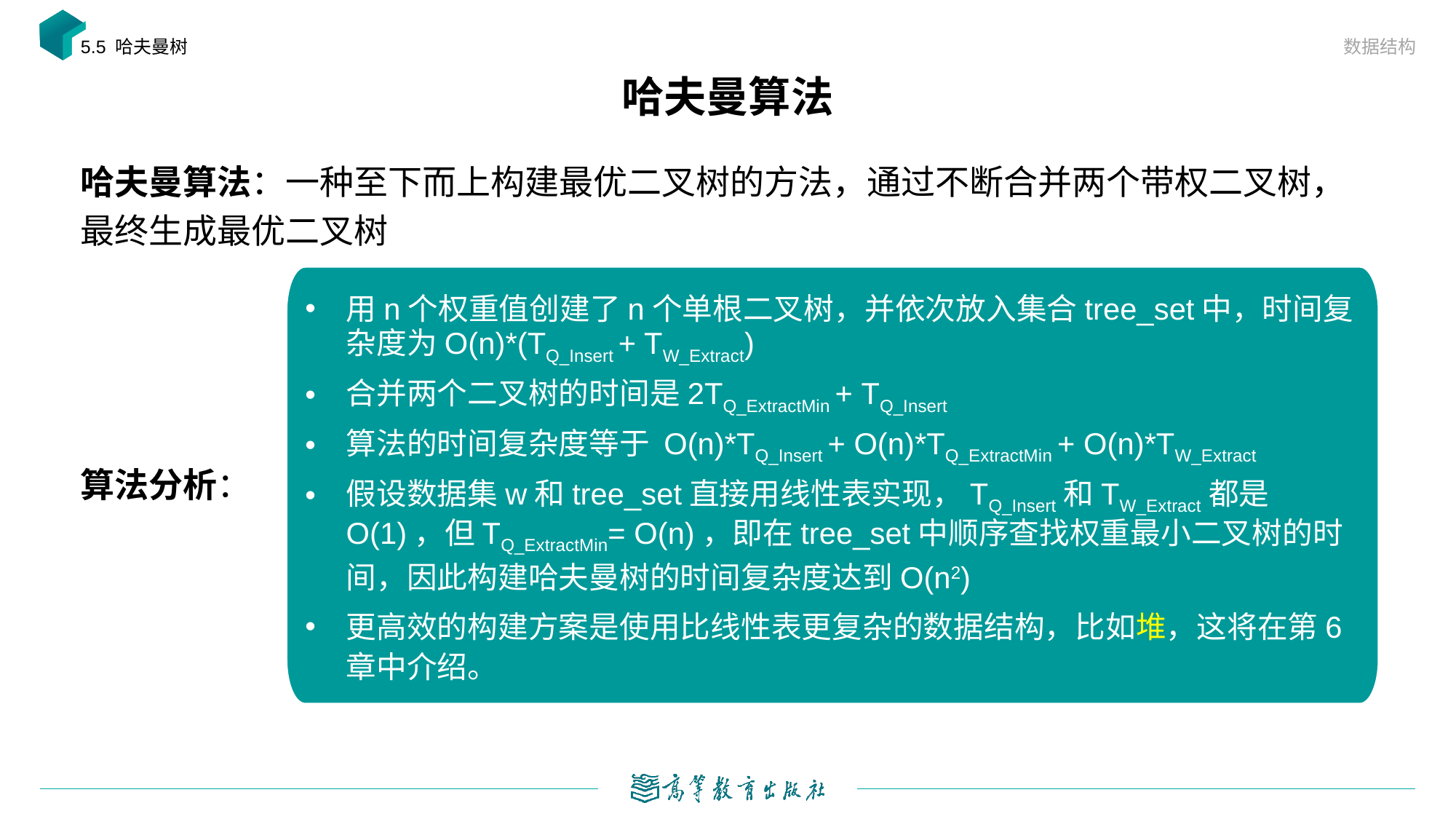

数据结构
5.5 哈夫曼树
# 哈夫曼算法
哈夫曼算法：一种至下而上构建最优二叉树的方法，通过不断合并两个带权二叉树，最终生成最优二叉树

算法分析：

用n个权重值创建了n个单根二叉树，并依次放入集合tree_set中，时间复杂度为O(n)*(TQ_Insert + TW_Extract)
合并两个二叉树的时间是2TQ_ExtractMin + TQ_Insert
算法的时间复杂度等于 O(n)*TQ_Insert + O(n)*TQ_ExtractMin + O(n)*TW_Extract
假设数据集w和tree_set直接用线性表实现，TQ_Insert和TW_Extract都是O(1)，但TQ_ExtractMin= O(n)，即在tree_set中顺序查找权重最小二叉树的时间，因此构建哈夫曼树的时间复杂度达到O(n2)
更高效的构建方案是使用比线性表更复杂的数据结构，比如堆，这将在第6章中介绍。